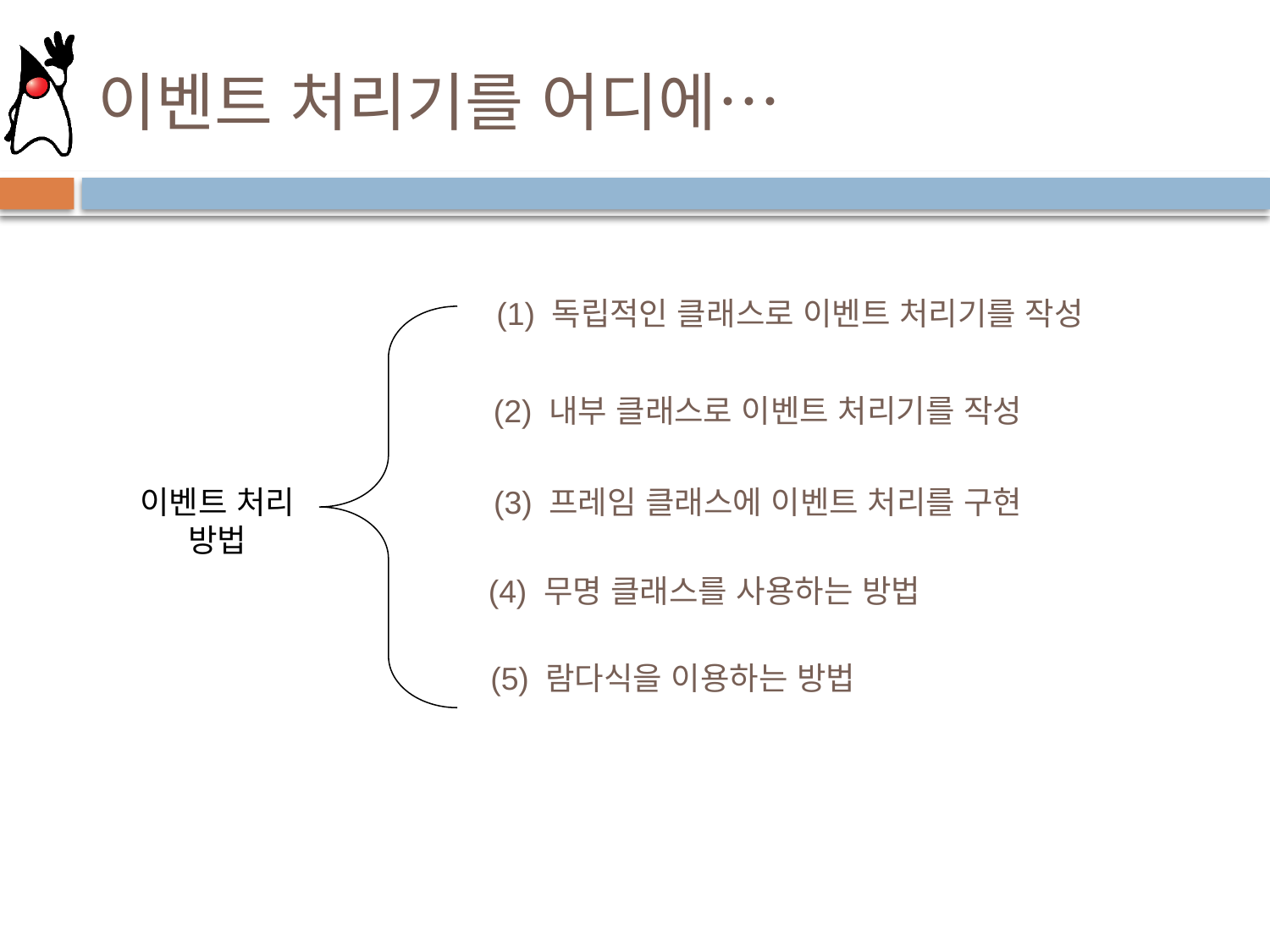

# 이벤트 처리기를 어디에…
(1) 독립적인 클래스로 이벤트 처리기를 작성

(2) 내부 클래스로 이벤트 처리기를 작성
이벤트 처리 방법
(3) 프레임 클래스에 이벤트 처리를 구현
(4) 무명 클래스를 사용하는 방법
(5) 람다식을 이용하는 방법